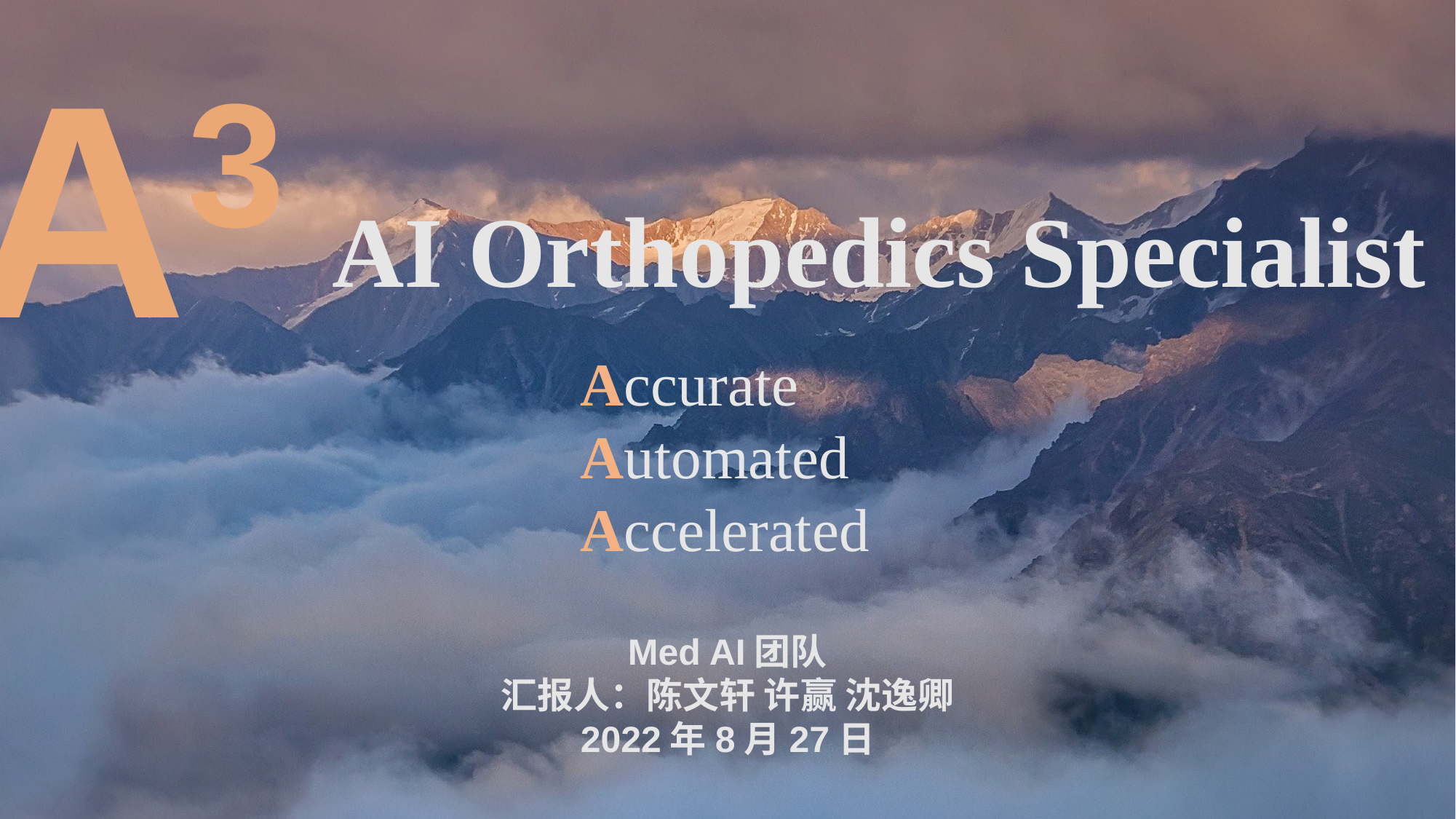

A3

AI Orthopedics Specialist

Accurate
Automated
Accelerated

Med AI团队
汇报人：陈文轩 许赢 沈逸卿
2022年8月27日